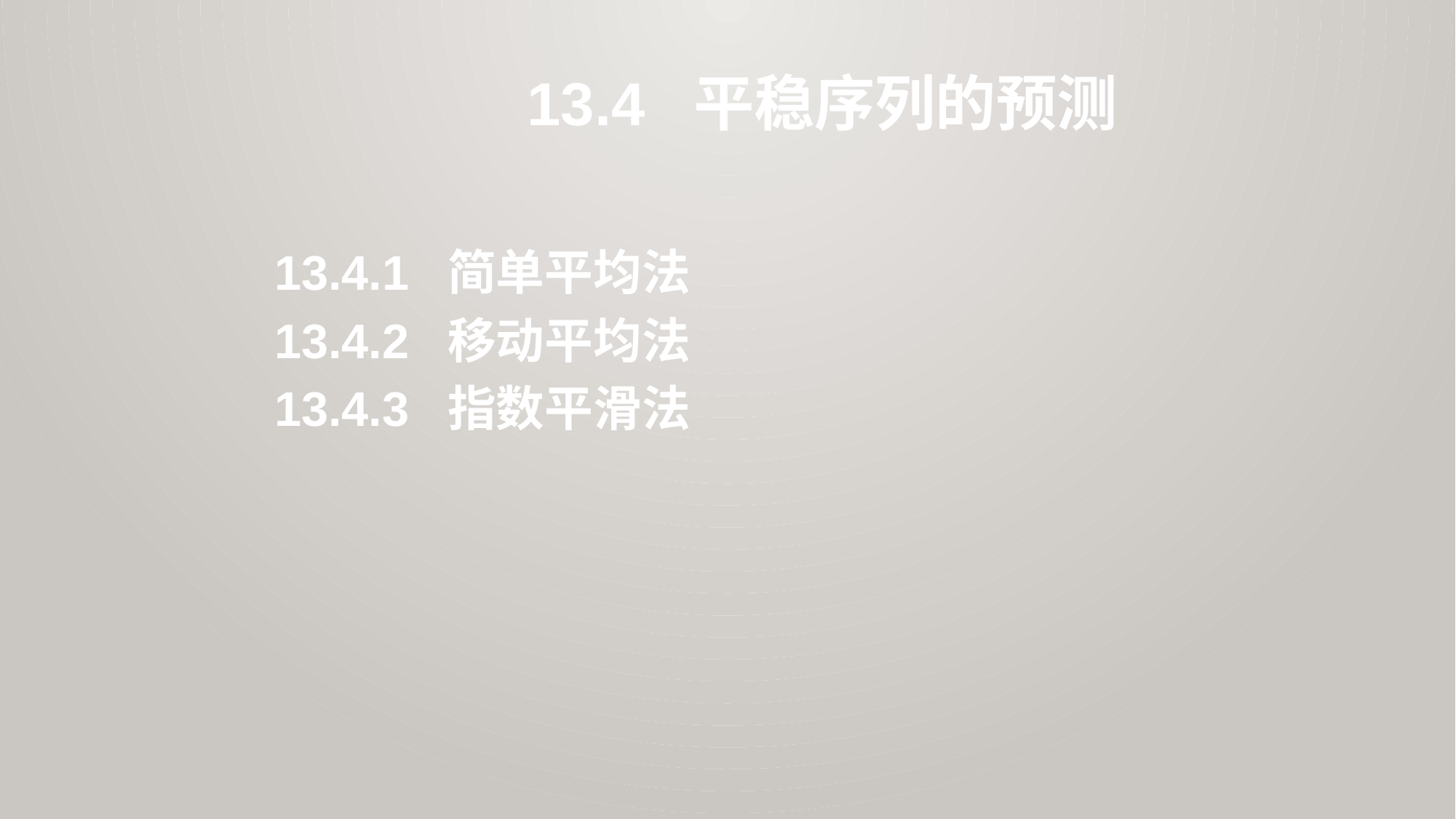

13.4  平稳序列的预测
13.4.1  简单平均法
13.4.2  移动平均法
13.4.3  指数平滑法